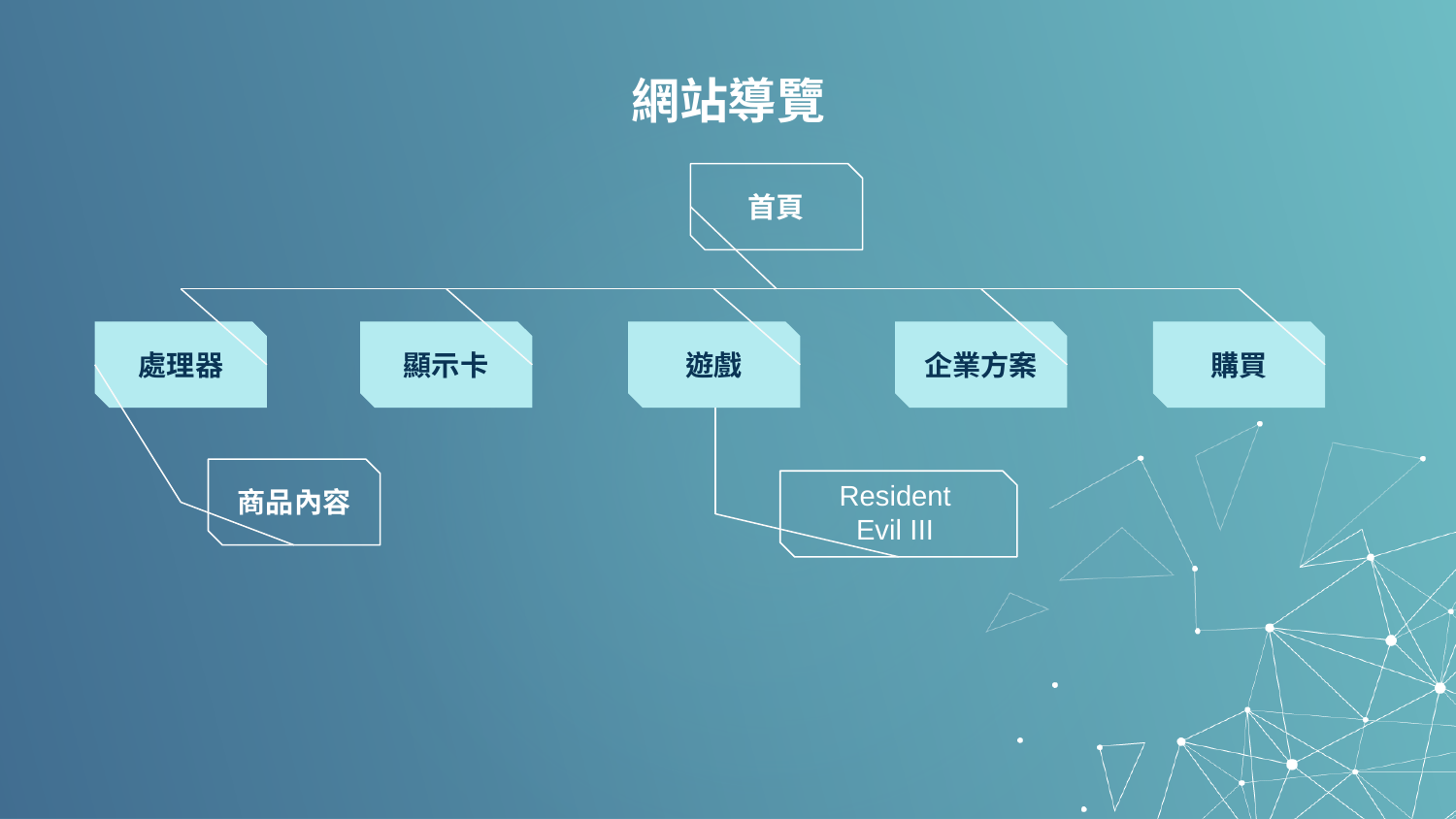

# 網站導覽

首頁

處理器
顯示卡
遊戲
企業方案
購買

商品內容

Resident
Evil III